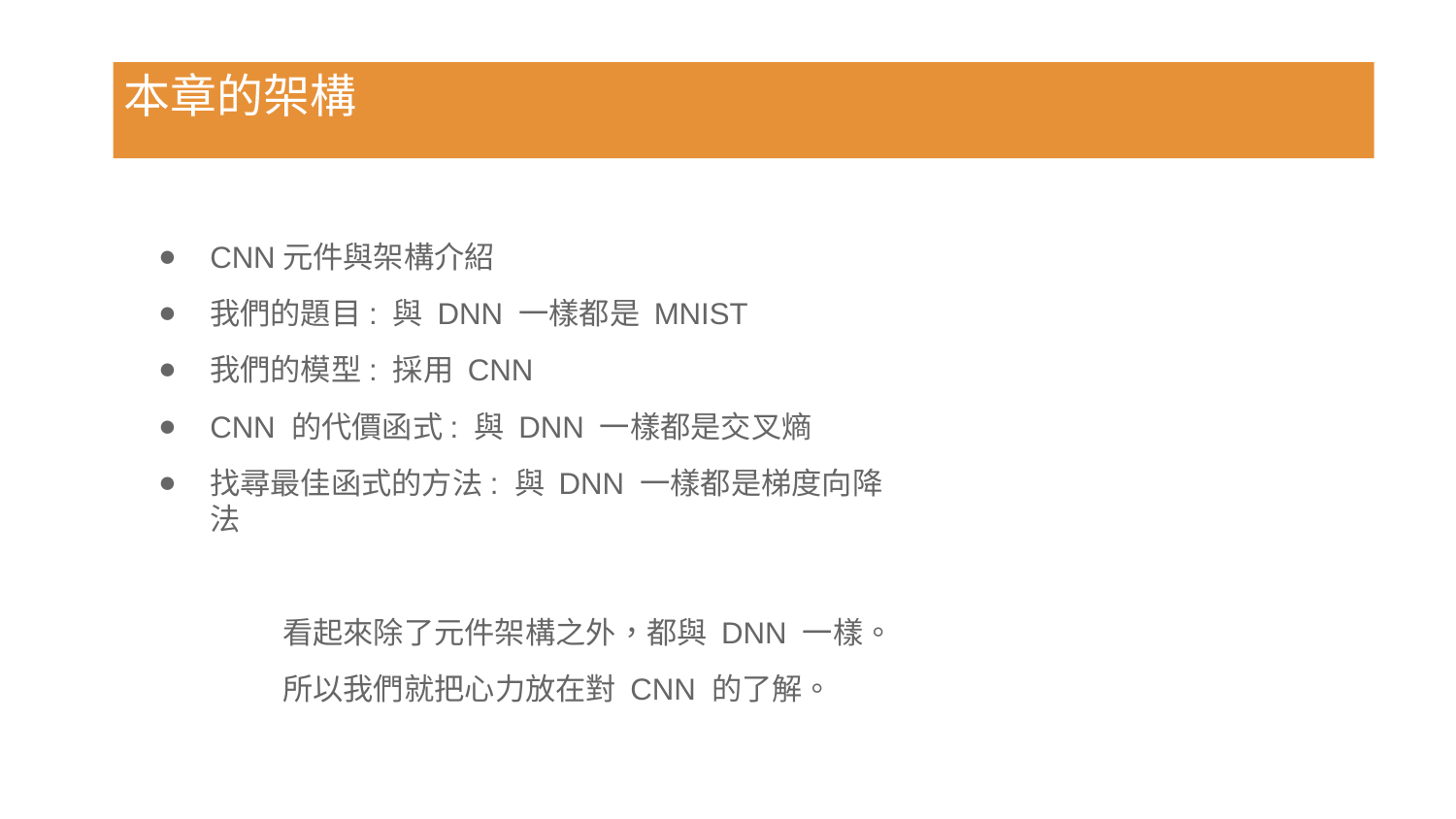

本章的架構

CNN元件與架構介紹
我們的題目: 與 DNN 一樣都是 MNIST
我們的模型: 採用 CNN
CNN 的代價函式: 與 DNN 一樣都是交叉熵
找尋最佳函式的方法: 與 DNN 一樣都是梯度向降法

	看起來除了元件架構之外，都與 DNN 一樣。
	所以我們就把心力放在對 CNN 的了解。